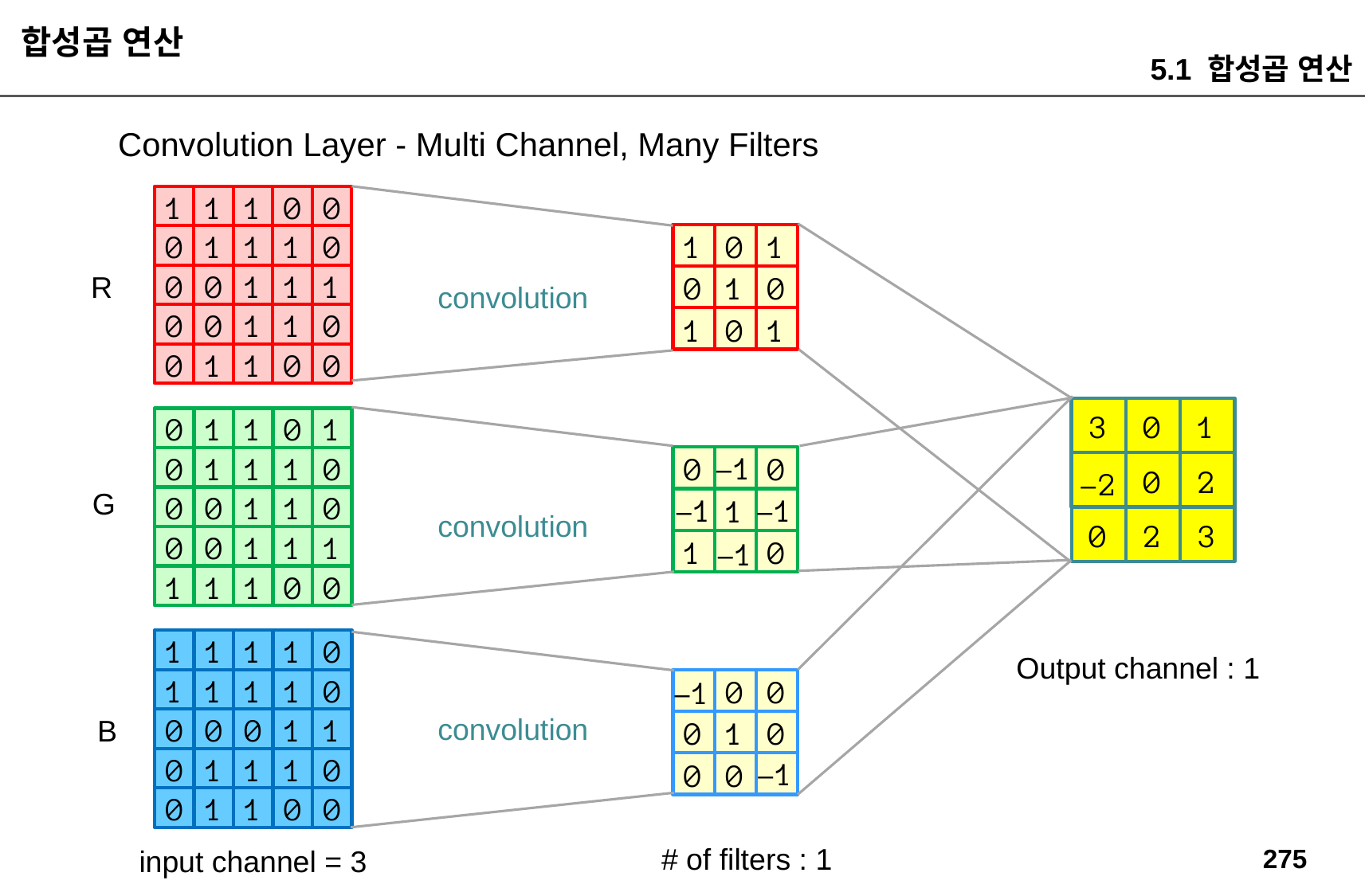

합성곱 연산
5.1 합성곱 연산
Convolution Layer - Multi Channel, Many Filters
0
0
1
1
1
0
1
1
1
0
1
1
1
0
0
0
1
1
0
0
0
0
1
1
0
1
0
1
0
1
0
1
0
1
R
convolution
1
0
3
1
0
1
1
0
0
1
1
1
0
0
1
1
0
0
1
1
1
0
0
0
0
1
1
1
-1
0

0

1

0

1
2
0

-2
G
-1
-1
convolution
3
2
0
-1
0
1
1
1
1
0
1
1
1
1
1
1
0
0
0
0
1
1
1
0
0
0
1
1
0
Output channel : 1
-1
0
0

0
1
0

0
0
convolution
B
-1
# of filters : 1
input channel = 3